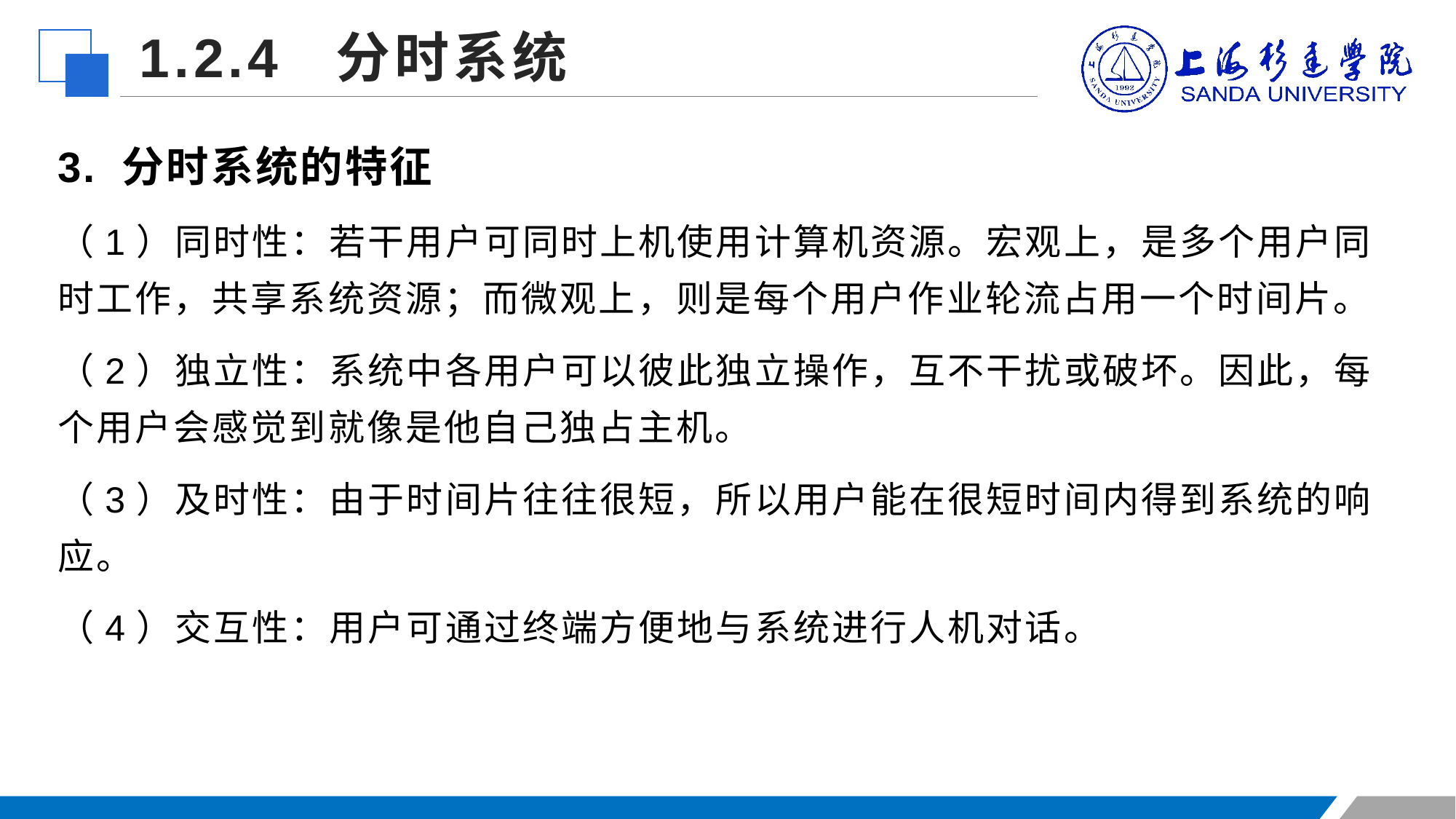

1.2.4  分时系统
3. 分时系统的特征
（1）同时性：若干用户可同时上机使用计算机资源。宏观上，是多个用户同时工作，共享系统资源；而微观上，则是每个用户作业轮流占用一个时间片。
（2）独立性：系统中各用户可以彼此独立操作，互不干扰或破坏。因此，每个用户会感觉到就像是他自己独占主机。
（3）及时性：由于时间片往往很短，所以用户能在很短时间内得到系统的响应。
（4）交互性：用户可通过终端方便地与系统进行人机对话。